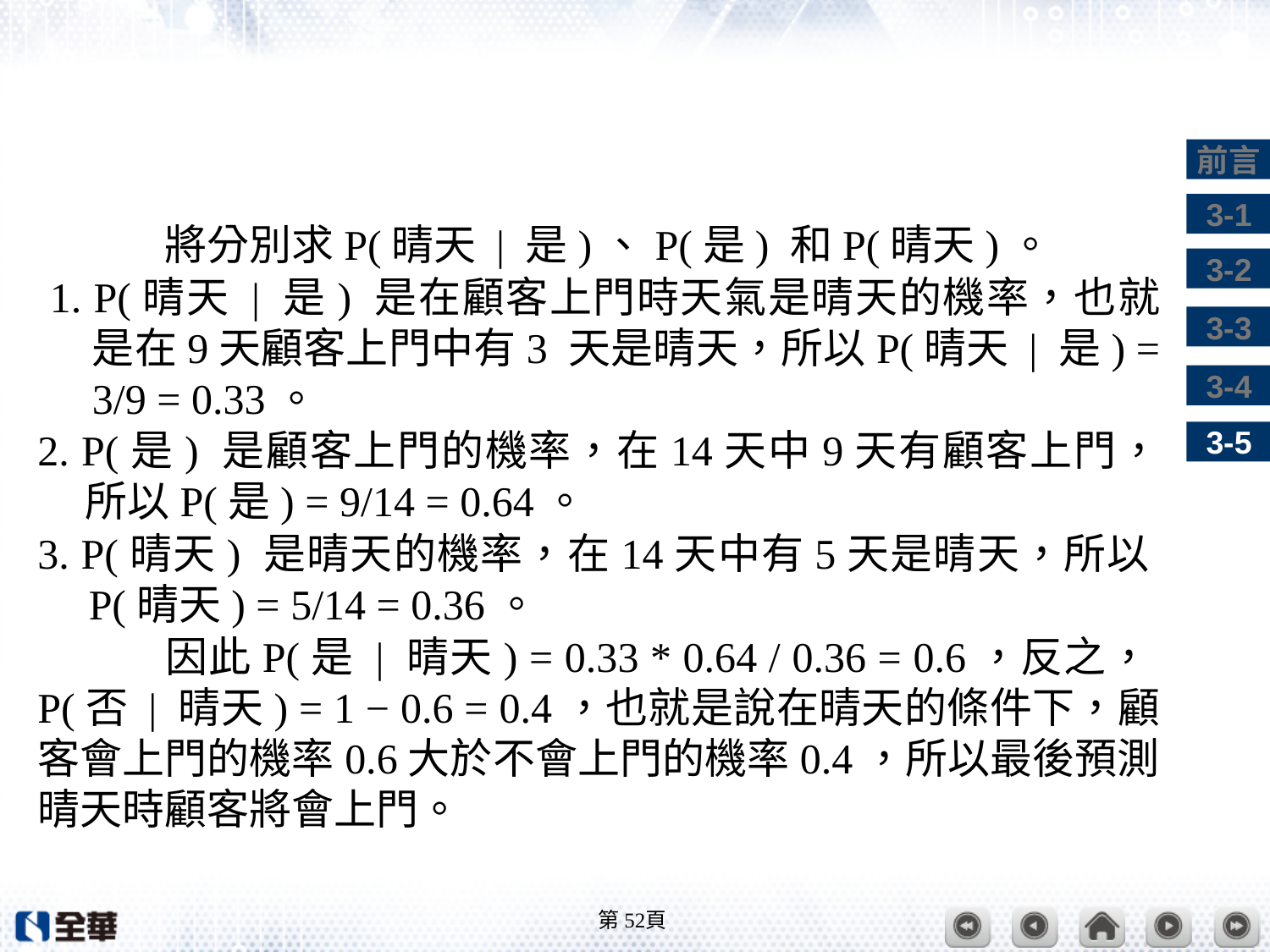

#
	將分別求P(晴天 | 是)、P(是) 和P(晴天)。
1. P(晴天 | 是) 是在顧客上門時天氣是晴天的機率，也就是在9天顧客上門中有3 天是晴天，所以P(晴天 | 是) = 3/9 = 0.33。
2. P(是) 是顧客上門的機率，在14天中9天有顧客上門，所以P(是) = 9/14 = 0.64。
3. P(晴天) 是晴天的機率，在14天中有5天是晴天，所以P(晴天) = 5/14 = 0.36。
	因此P(是 | 晴天) = 0.33 * 0.64 / 0.36 = 0.6，反之，P(否 | 晴天) = 1 − 0.6 = 0.4，也就是說在晴天的條件下，顧客會上門的機率0.6大於不會上門的機率0.4，所以最後預測晴天時顧客將會上門。